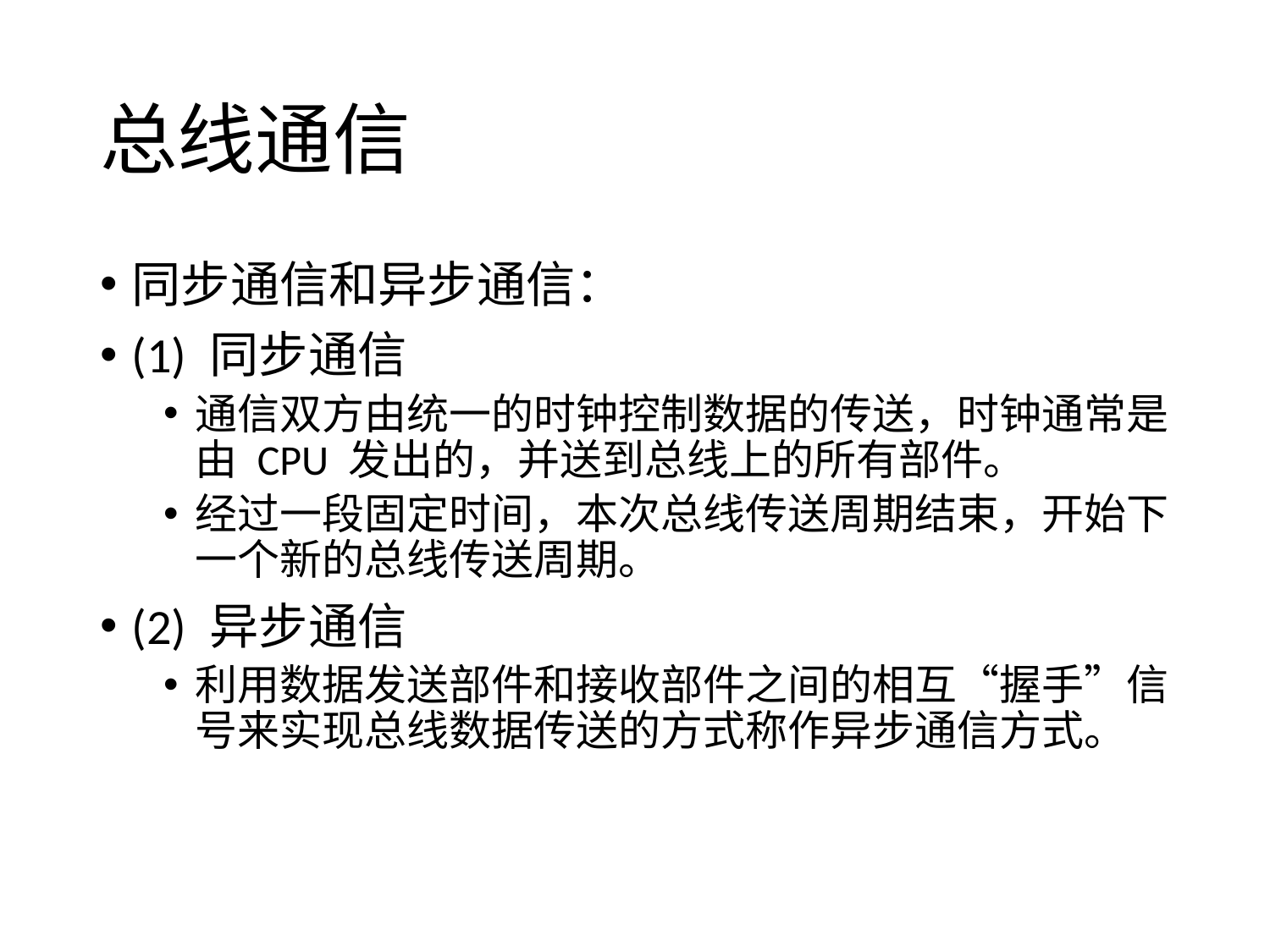

# 总线通信
同步通信和异步通信：
(1) 同步通信
通信双方由统一的时钟控制数据的传送，时钟通常是由 CPU 发出的，并送到总线上的所有部件。
经过一段固定时间，本次总线传送周期结束，开始下一个新的总线传送周期。
(2) 异步通信
利用数据发送部件和接收部件之间的相互“握手”信号来实现总线数据传送的方式称作异步通信方式。